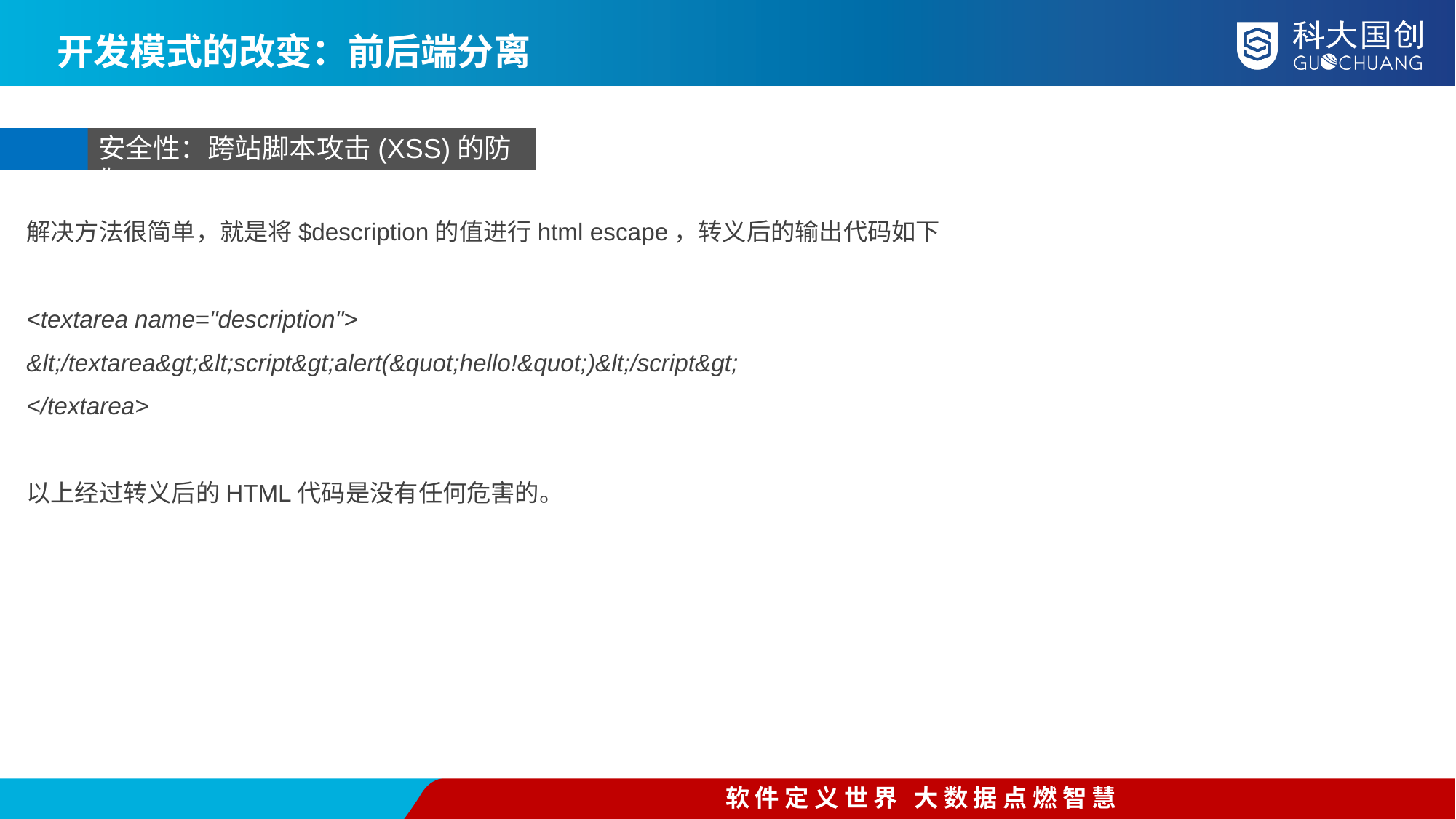

开发模式的改变：前后端分离
安全性：跨站脚本攻击(XSS)的防御

解决方法很简单，就是将$description的值进行html escape，转义后的输出代码如下

<textarea name="description">
&lt;/textarea&gt;&lt;script&gt;alert(&quot;hello!&quot;)&lt;/script&gt;
</textarea>

以上经过转义后的HTML代码是没有任何危害的。